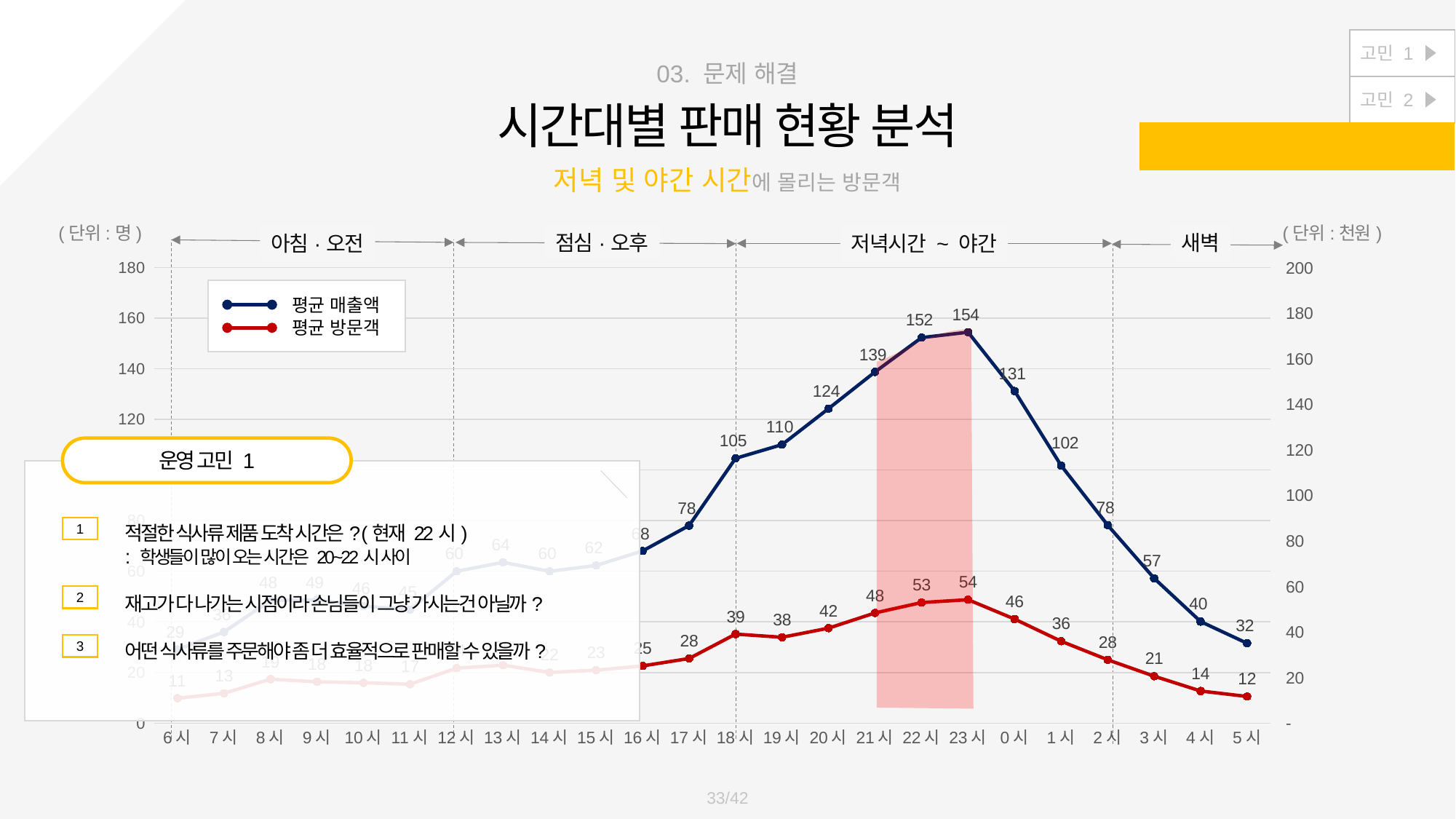

고민 1

고민 2

[고민 3] 운영을 효율적으로 하고 싶어 !
03. 문제 해결
시간대별 판매 현황 분석
저녁 및 야간 시간에 몰리는 방문객
(단위:명)
(단위:천원)
점심·오후
새벽
아침·오전
저녁시간 ~ 야간

### Chart

| Category | 매출액 | 방문객 |
|---|---|---|
| 6시 | 29081.35662898251 | 10.896197327852 |
| 7시 | 36010.87358684481 | 13.09249743062693 |
| 8시 | 48438.66392600202 | 19.27852004110992 |
| 9시 | 48646.19732785197 | 18.12641315519013 |
| 10시 | 46200.46248715313 | 17.69373072970195 |
| 11시 | 44861.53134635148 | 17.06269270298047 |
| 12시 | 59976.27954779033 | 24.12230215827337 |
| 13시 | 63502.70298047276 | 25.42446043165468 |
| 14시 | 59969.40390544708 | 22.23843782117162 |
| 15시 | 62263.84378211712 | 23.23227132579651 |
| 16시 | 67999.85611510793 | 25.09763617677286 |
| 17시 | 78011.94244604307 | 28.34532374100718 |
| 18시 | 104588.8078108942 | 39.07399794450155 |
| 19시 | 110018.7255909558 | 37.67112024665983 |
| 20시 | 124236.4645426516 | 41.66803699897226 |
| 21시 | 138739.825282631 | 48.35971223021584 |
| 22시 | 152283.874614594 | 52.91469681397734 |
| 23시 | 154415.7142857143 | 54.16546762589928 |
| 0시 | 131170.9969167523 | 45.655704008222 |
| 1시 | 101757.6978417266 | 35.94141829393627 |
| 2시 | 78225.11819116135 | 27.79958890030833 |
| 3시 | 57207.63617677287 | 20.58890030832476 |
| 4시 | 40104.38848920864 | 14.07708119218911 |
| 5시 | 31517.05035971223 | 11.68242548818088 |
평균 매출액
평균 방문객
운영 고민 1

적절한 식사류 제품 도착 시간은? (현재 22시)
: 학생들이 많이 오는 시간은 20~22시 사이
재고가 다 나가는 시점이라 손님들이 그냥 가시는건 아닐까?
어떤 식사류를 주문해야 좀 더 효율적으로 판매할 수 있을까?
1
2
3

33